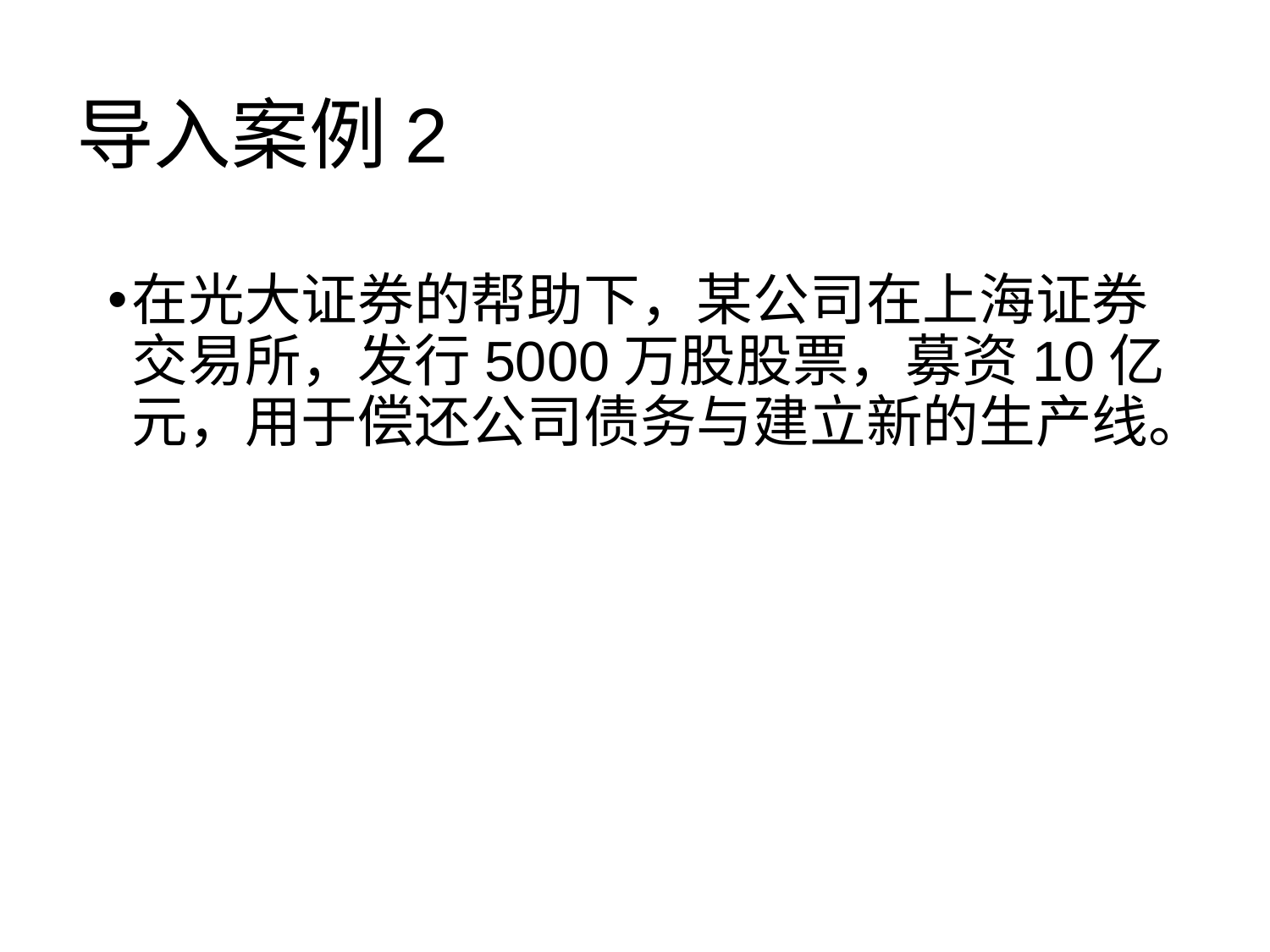

# 导入案例2
在光大证券的帮助下，某公司在上海证券交易所，发行5000万股股票，募资10亿元，用于偿还公司债务与建立新的生产线。